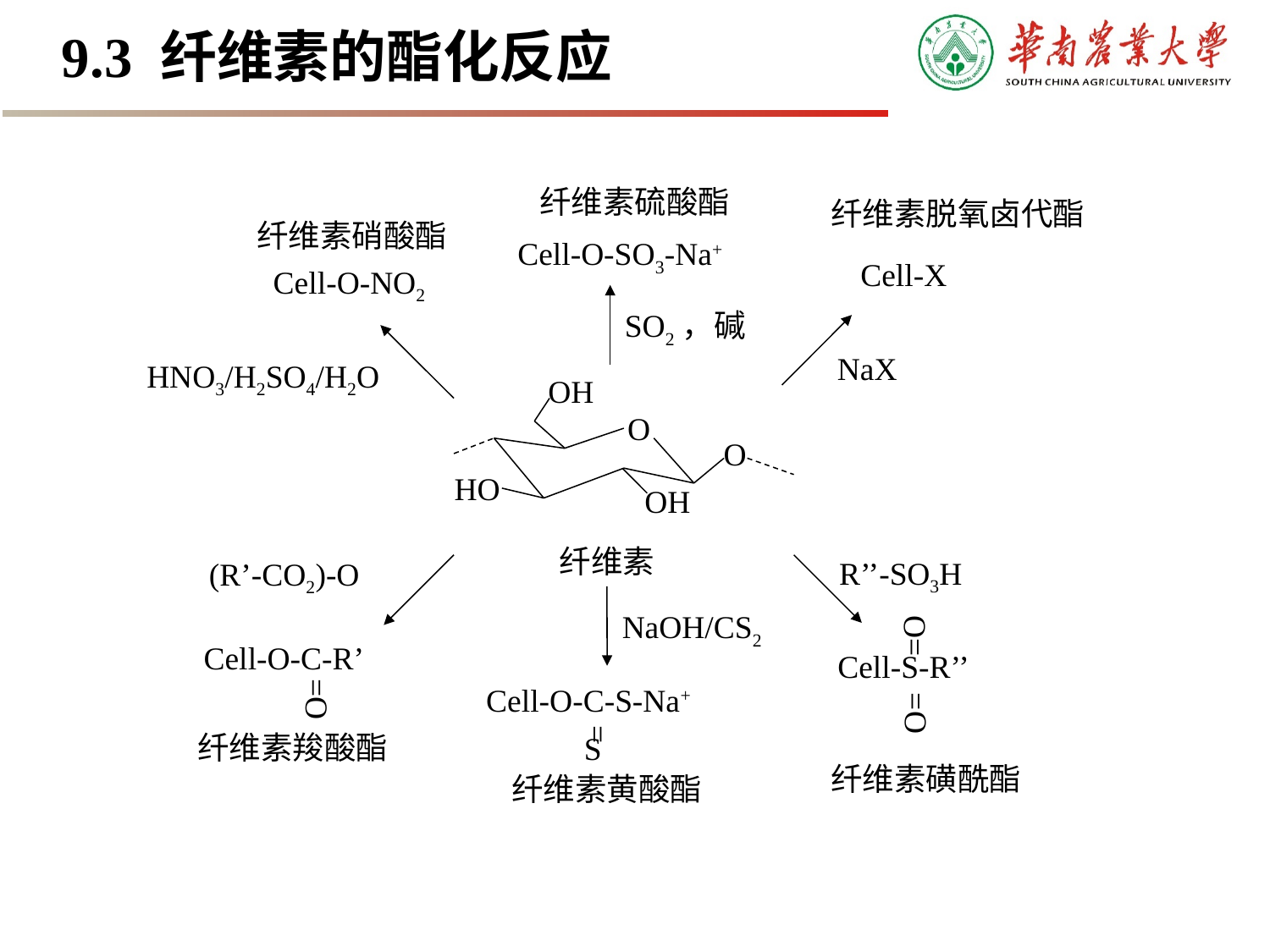

9.3 纤维素的酯化反应
纤维素硫酸酯
纤维素脱氧卤代酯
纤维素硝酸酯
Cell-O-SO3-Na+
Cell-X
Cell-O-NO2
SO2，碱
NaX
HNO3/H2SO4/H2O
OH
O
O
HO
OH
纤维素
R’’-SO3H
(R’-CO2)-O
NaOH/CS2
O=
Cell-O-C-R’
Cell-S-R’’
=O
Cell-O-C-S-Na+
=O
=
纤维素羧酸酯
S
纤维素磺酰酯
纤维素黄酸酯